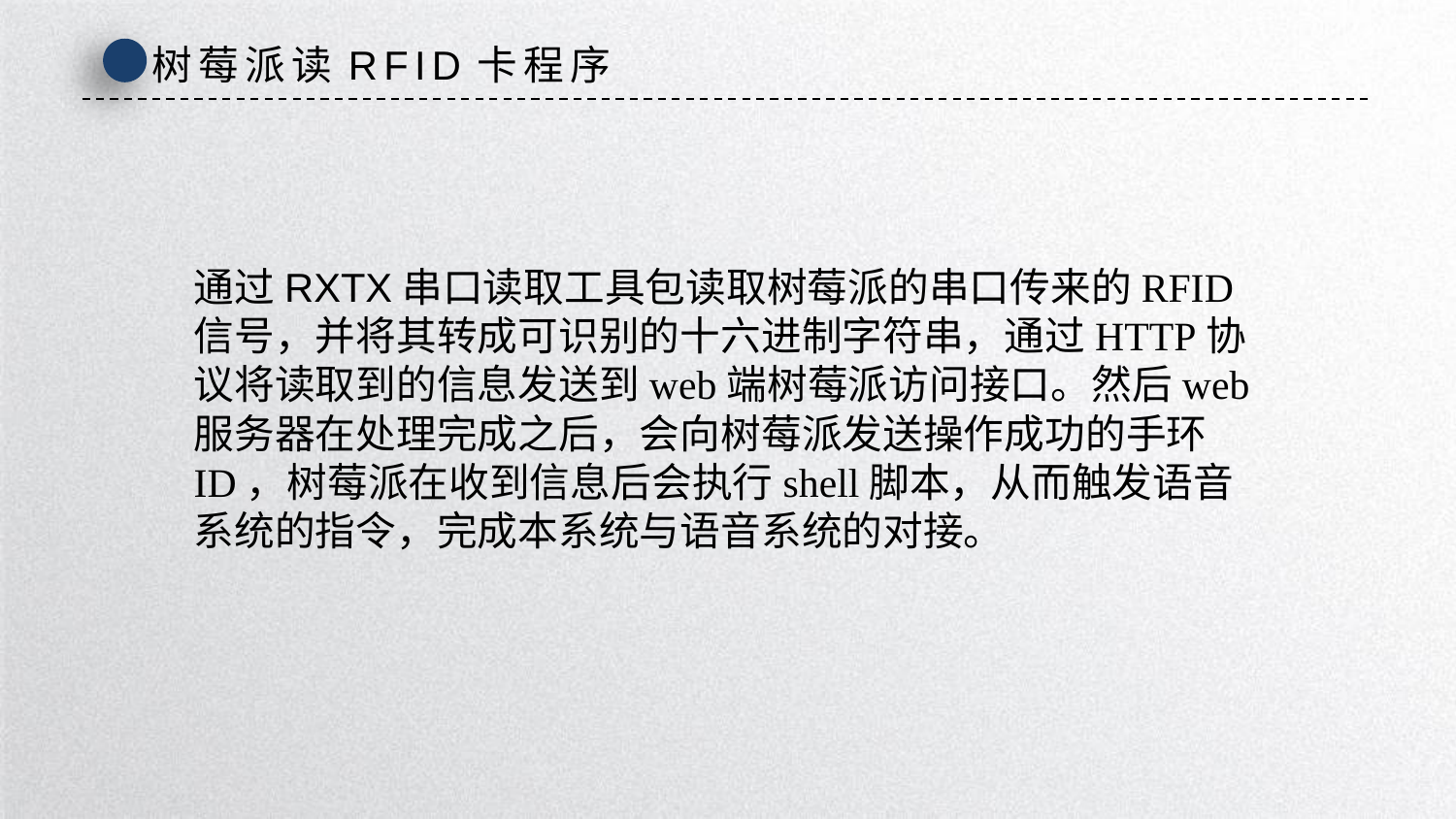

树莓派读RFID卡程序

通过RXTX串口读取工具包读取树莓派的串口传来的RFID信号，并将其转成可识别的十六进制字符串，通过HTTP协议将读取到的信息发送到web端树莓派访问接口。然后web服务器在处理完成之后，会向树莓派发送操作成功的手环ID，树莓派在收到信息后会执行shell脚本，从而触发语音系统的指令，完成本系统与语音系统的对接。
延时符